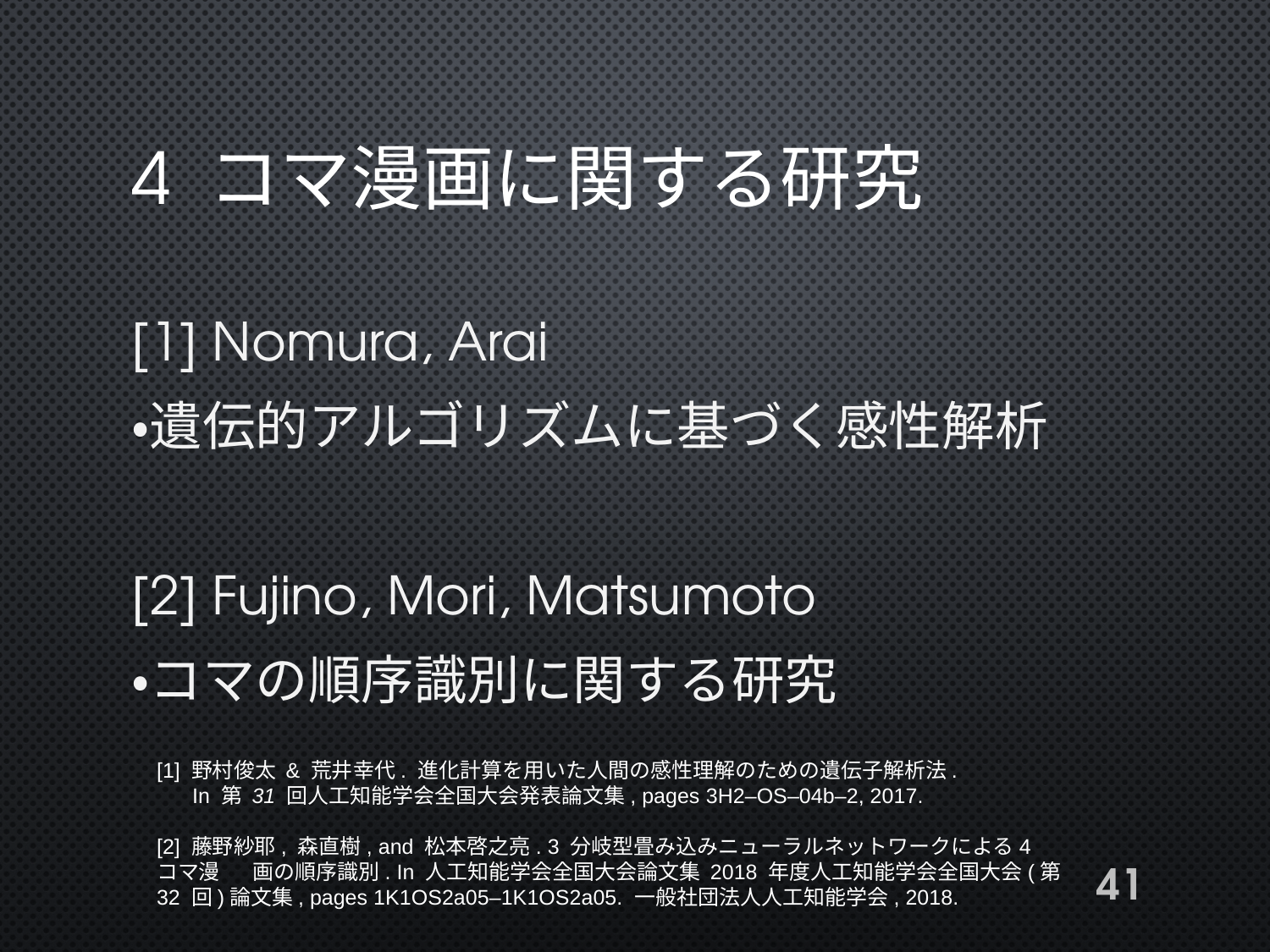

# 4 コマ漫画に関する研究
[1] Nomura, Arai
・遺伝的アルゴリズムに基づく感性解析

[2] Fujino, Mori, Matsumoto
・コマの順序識別に関する研究
[1] 野村俊太 & 荒井幸代. 進化計算を用いた人間の感性理解のための遺伝子解析法.
      In 第 31 回人工知能学会全国大会発表論文集, pages 3H2–OS–04b–2, 2017.

[2] 藤野紗耶, 森直樹, and 松本啓之亮. 3 分岐型畳み込みニューラルネットワークによる4 コマ漫       画の順序識別. In 人工知能学会全国大会論文集 2018 年度人工知能学会全国大会(第32 回)論文集, pages 1K1OS2a05–1K1OS2a05. 一般社団法人人工知能学会, 2018.
41